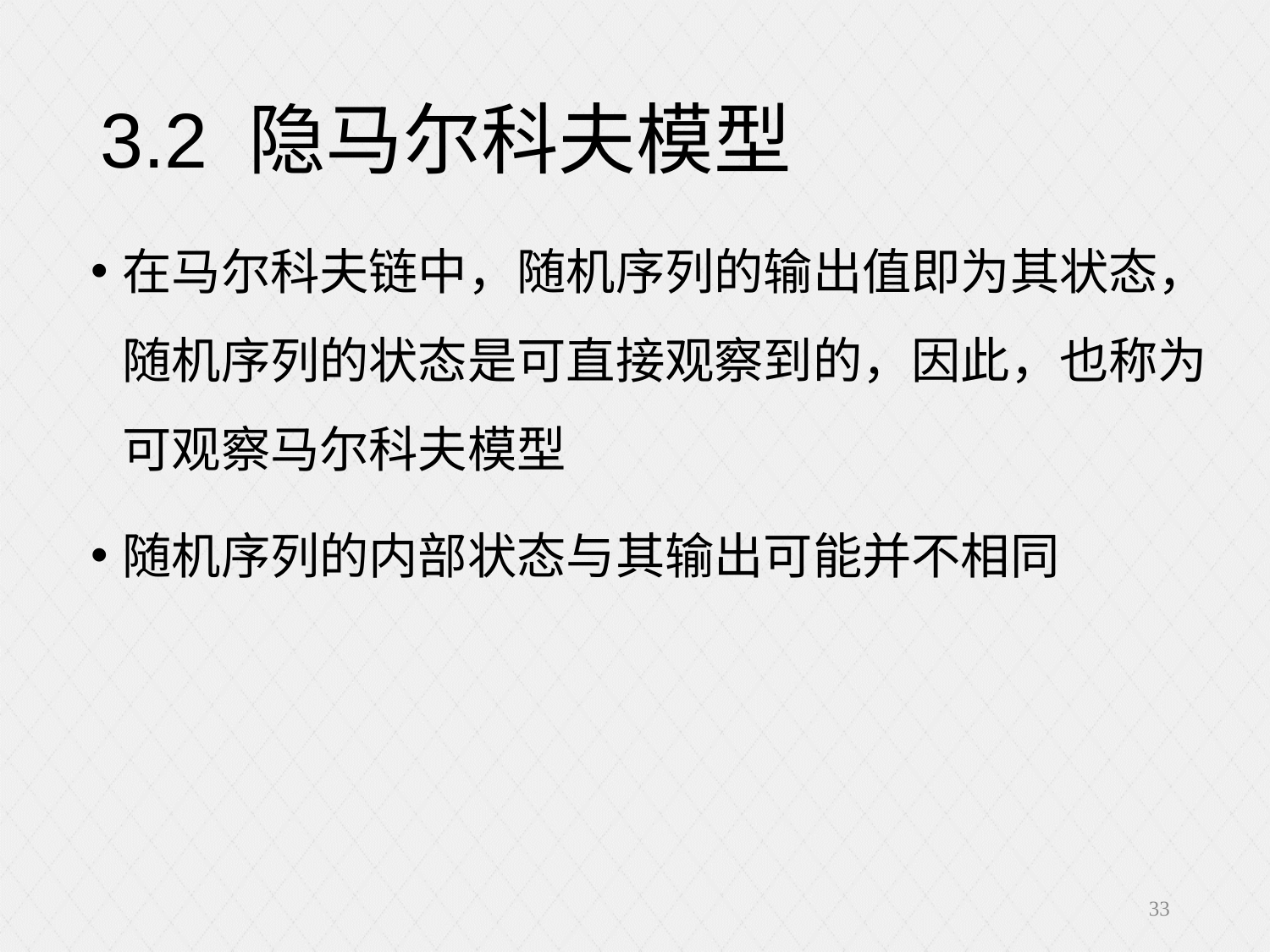

# 3.2 隐马尔科夫模型
在马尔科夫链中，随机序列的输出值即为其状态，随机序列的状态是可直接观察到的，因此，也称为可观察马尔科夫模型
随机序列的内部状态与其输出可能并不相同
33